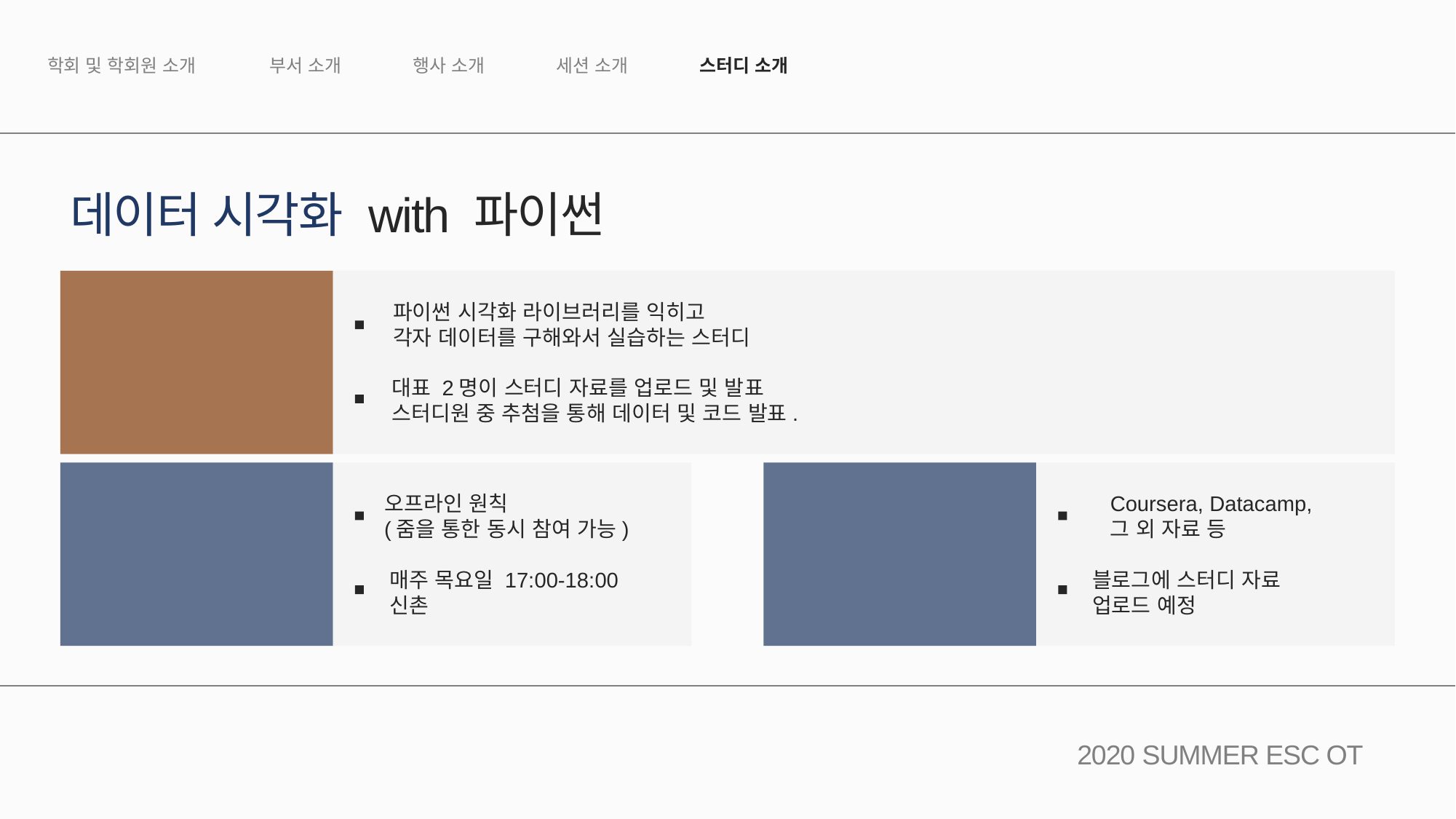

행사 소개
세션 소개
스터디 소개
부서 소개
학회 및 학회원 소개
데이터 시각화 with 파이썬

파이썬 시각화 라이브러리를 익히고
각자 데이터를 구해와서 실습하는 스터디

스터디
소개
대표 2명이 스터디 자료를 업로드 및 발표
스터디원 중 추첨을 통해 데이터 및 코드 발표.

Coursera, Datacamp,
그 외 자료 등
오프라인 원칙
(줌을 통한 동시 참여 가능)

스터디
교재
스터디
일정
블로그에 스터디 자료
업로드 예정
매주 목요일 17:00-18:00
신촌

2020 SUMMER ESC OT